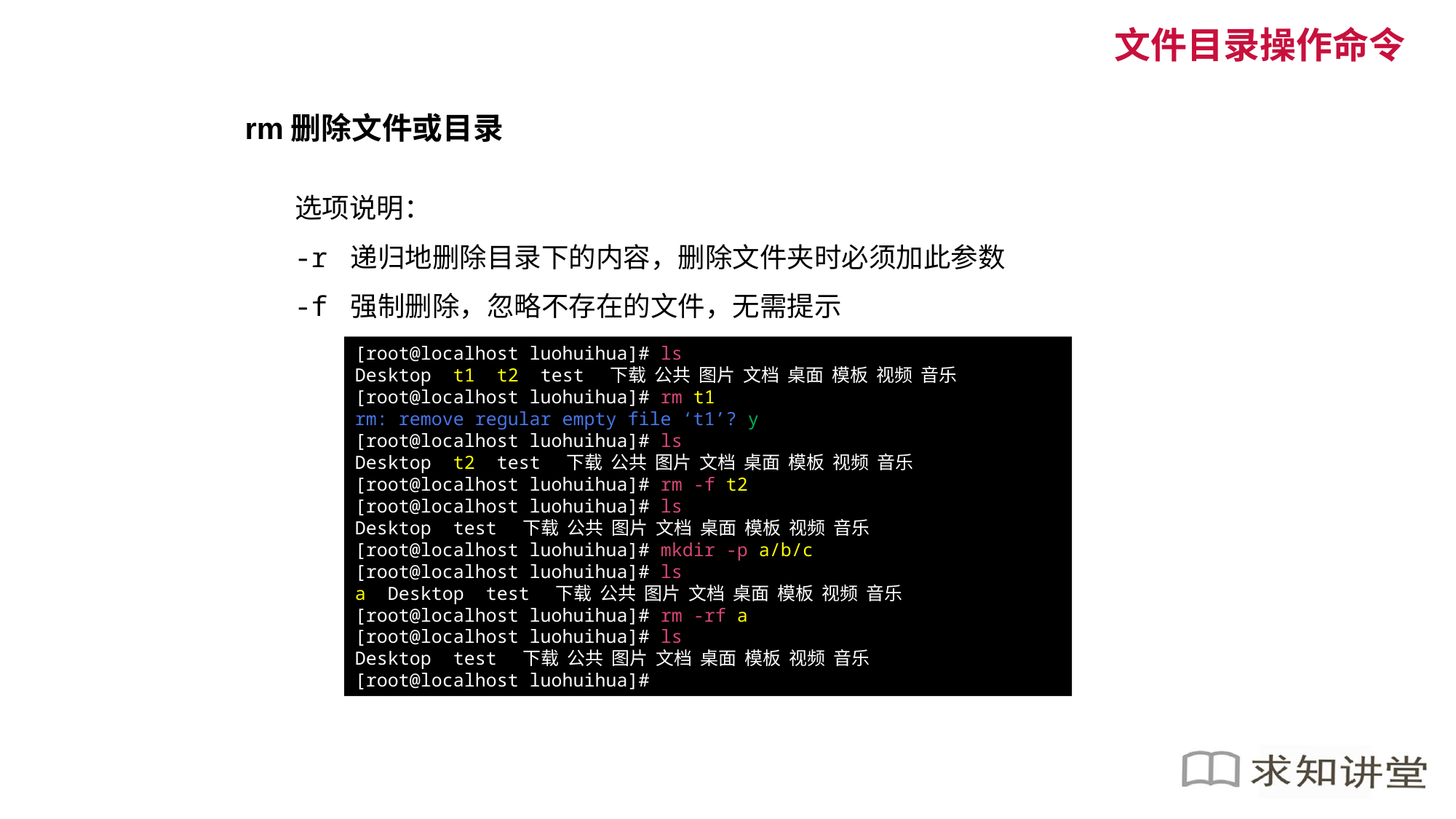

文件目录操作命令
rm删除文件或目录
选项说明：
-r 递归地删除目录下的内容，删除文件夹时必须加此参数
-f 强制删除，忽略不存在的文件，无需提示
[root@localhost luohuihua]# ls
Desktop  t1  t2  test  下载  公共  图片  文档  桌面  模板  视频  音乐
[root@localhost luohuihua]# rm t1
rm: remove regular empty file ‘t1’? y
[root@localhost luohuihua]# ls
Desktop  t2  test  下载  公共  图片  文档  桌面  模板  视频  音乐
[root@localhost luohuihua]# rm -f t2
[root@localhost luohuihua]# ls
Desktop  test  下载  公共  图片  文档  桌面  模板  视频  音乐
[root@localhost luohuihua]# mkdir -p a/b/c
[root@localhost luohuihua]# ls
a  Desktop  test  下载  公共  图片  文档  桌面  模板  视频  音乐
[root@localhost luohuihua]# rm -rf a
[root@localhost luohuihua]# ls
Desktop  test  下载  公共  图片  文档  桌面  模板  视频  音乐
[root@localhost luohuihua]#